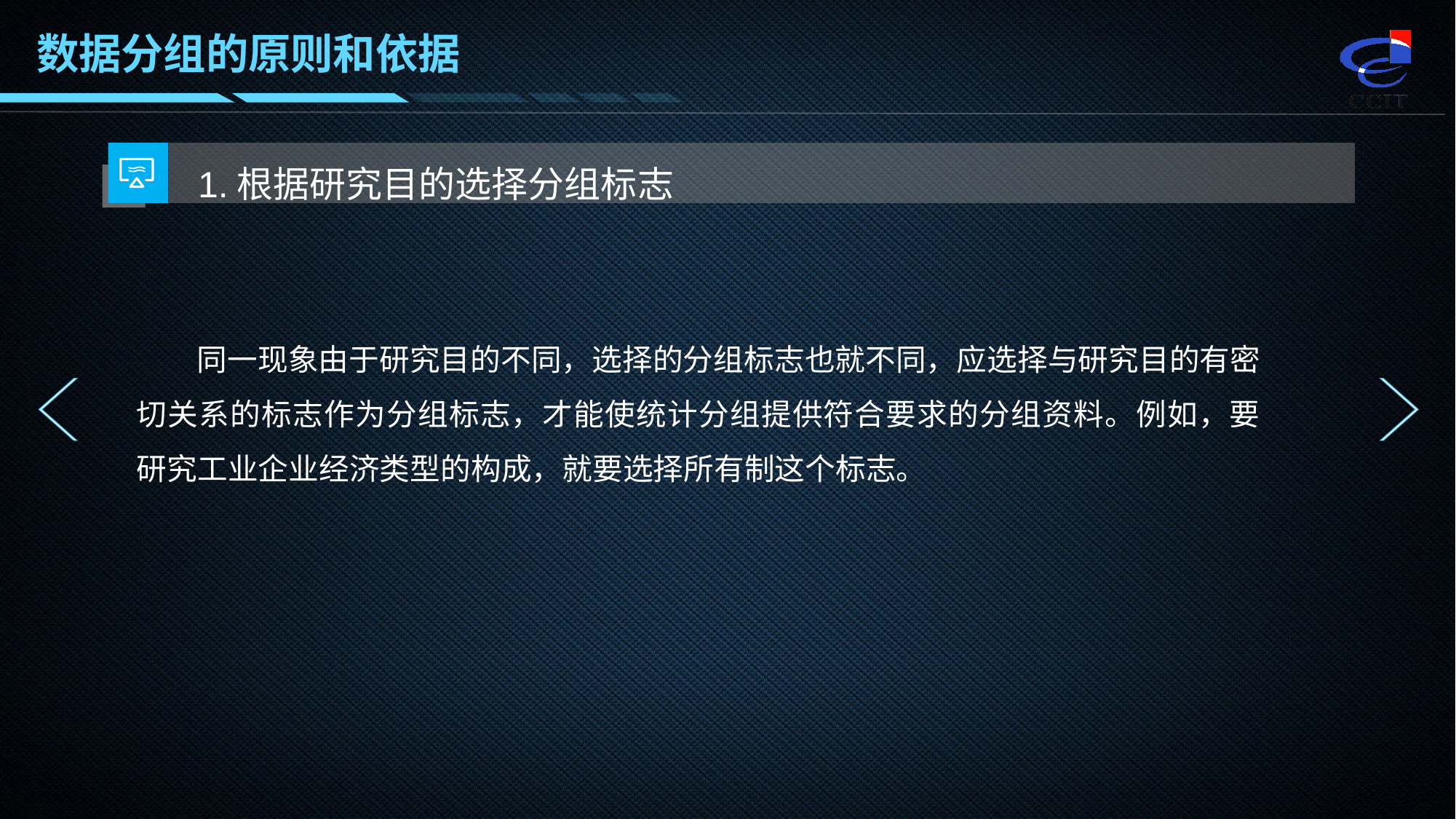

数据分组的原则和依据
1.根据研究目的选择分组标志

同一现象由于研究目的不同，选择的分组标志也就不同，应选择与研究目的有密切关系的标志作为分组标志，才能使统计分组提供符合要求的分组资料。例如，要研究工业企业经济类型的构成，就要选择所有制这个标志。